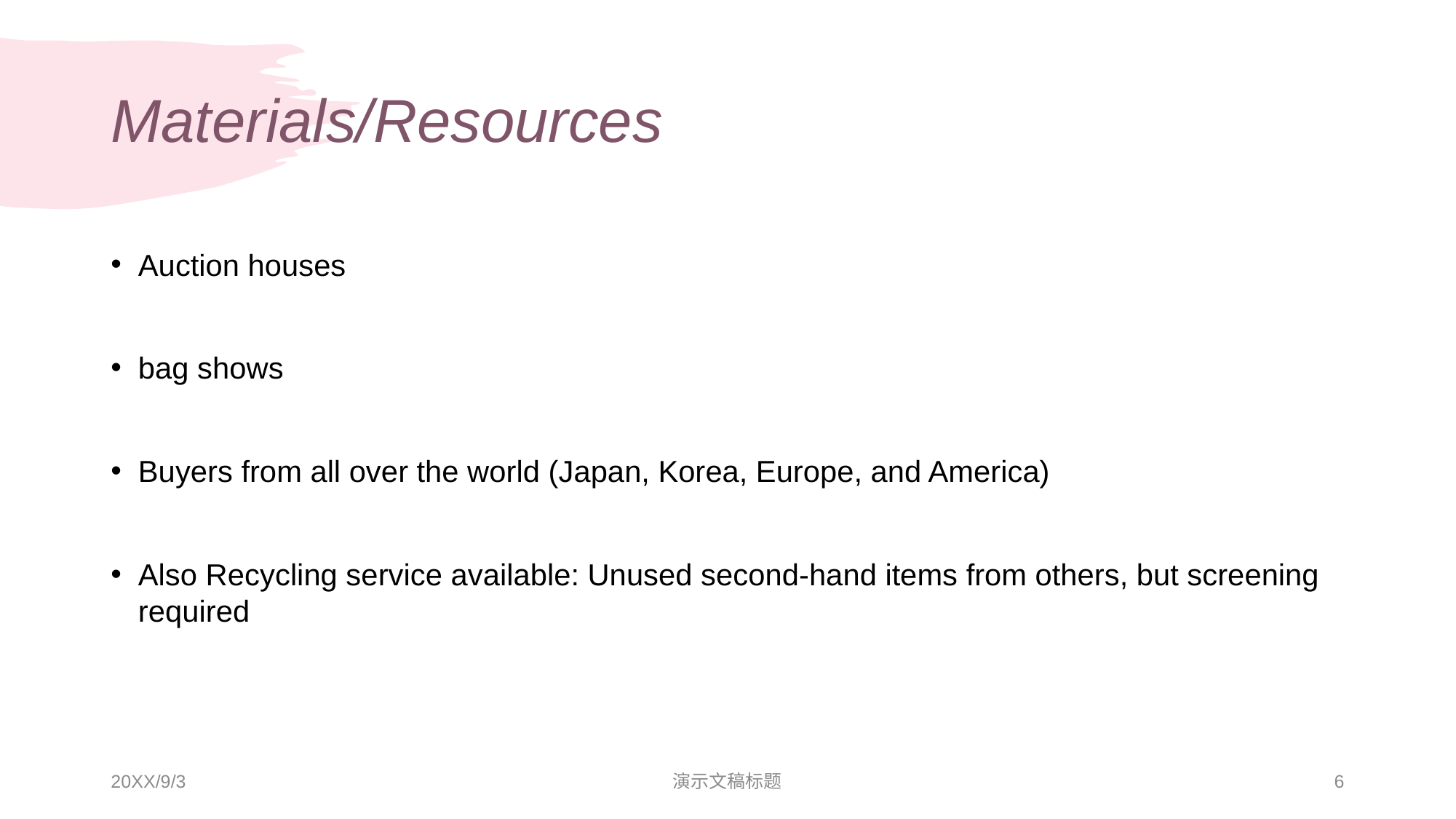

# Materials/Resources
Auction houses

bag shows

Buyers from all over the world (Japan, Korea, Europe, and America)

Also Recycling service available: Unused second-hand items from others, but screening required

20XX/9/3
演示文稿标题
6